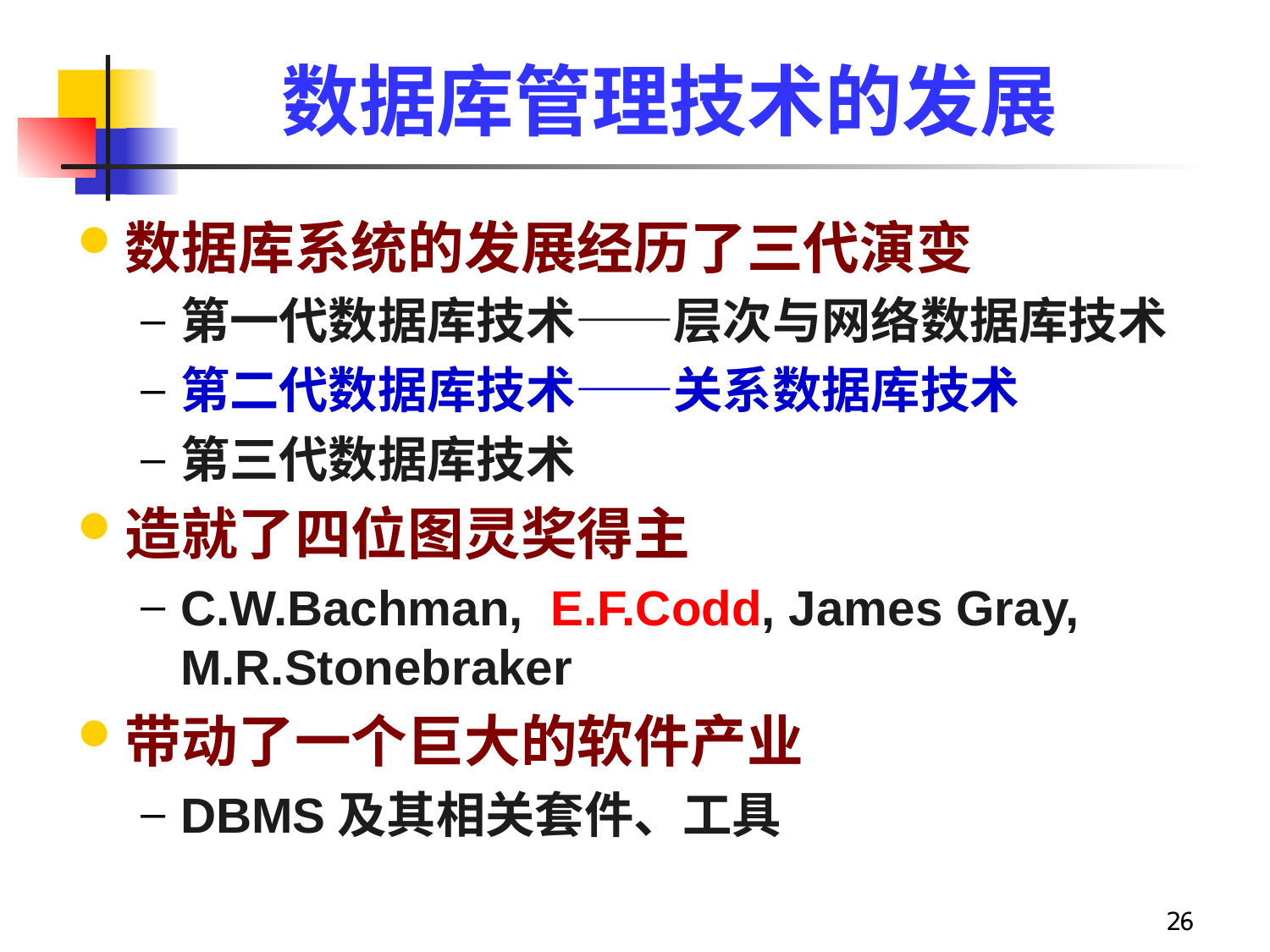

数据库管理技术的发展
数据库系统的发展经历了三代演变
第一代数据库技术——层次与网络数据库技术
第二代数据库技术——关系数据库技术
第三代数据库技术
造就了四位图灵奖得主
C.W.Bachman,  E.F.Codd, James Gray, M.R.Stonebraker
带动了一个巨大的软件产业
DBMS及其相关套件、工具
26